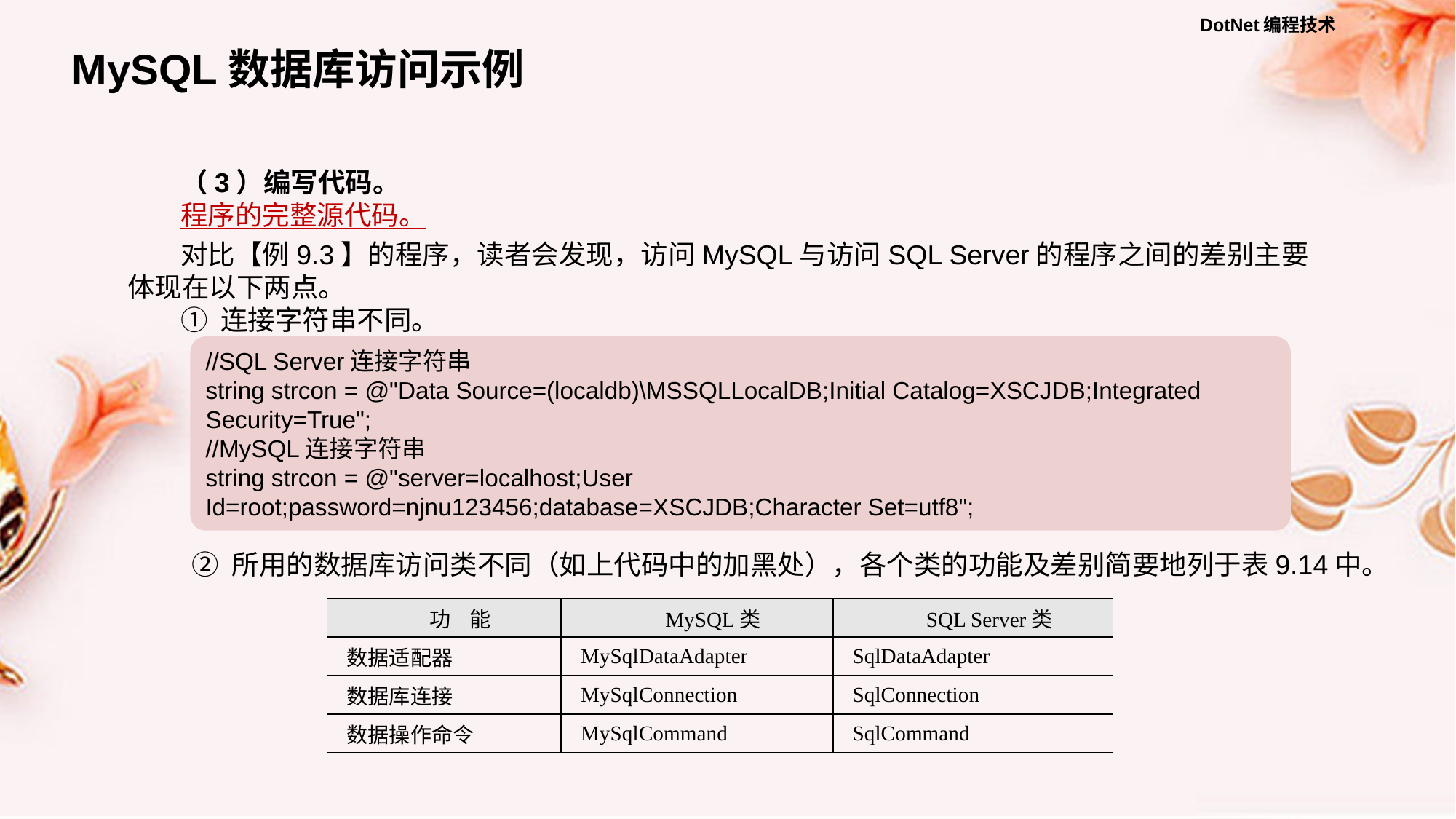

MySQL数据库访问示例
（3）编写代码。
程序的完整源代码。
对比【例9.3】的程序，读者会发现，访问MySQL与访问SQL Server的程序之间的差别主要体现在以下两点。
① 连接字符串不同。
//SQL Server连接字符串
string strcon = @"Data Source=(localdb)\MSSQLLocalDB;Initial Catalog=XSCJDB;Integrated Security=True";
//MySQL连接字符串
string strcon = @"server=localhost;User Id=root;password=njnu123456;database=XSCJDB;Character Set=utf8";
② 所用的数据库访问类不同（如上代码中的加黑处），各个类的功能及差别简要地列于表9.14中。
| 功 能 | MySQL类 | SQL Server类 |
| --- | --- | --- |
| 数据适配器 | MySqlDataAdapter | SqlDataAdapter |
| 数据库连接 | MySqlConnection | SqlConnection |
| 数据操作命令 | MySqlCommand | SqlCommand |